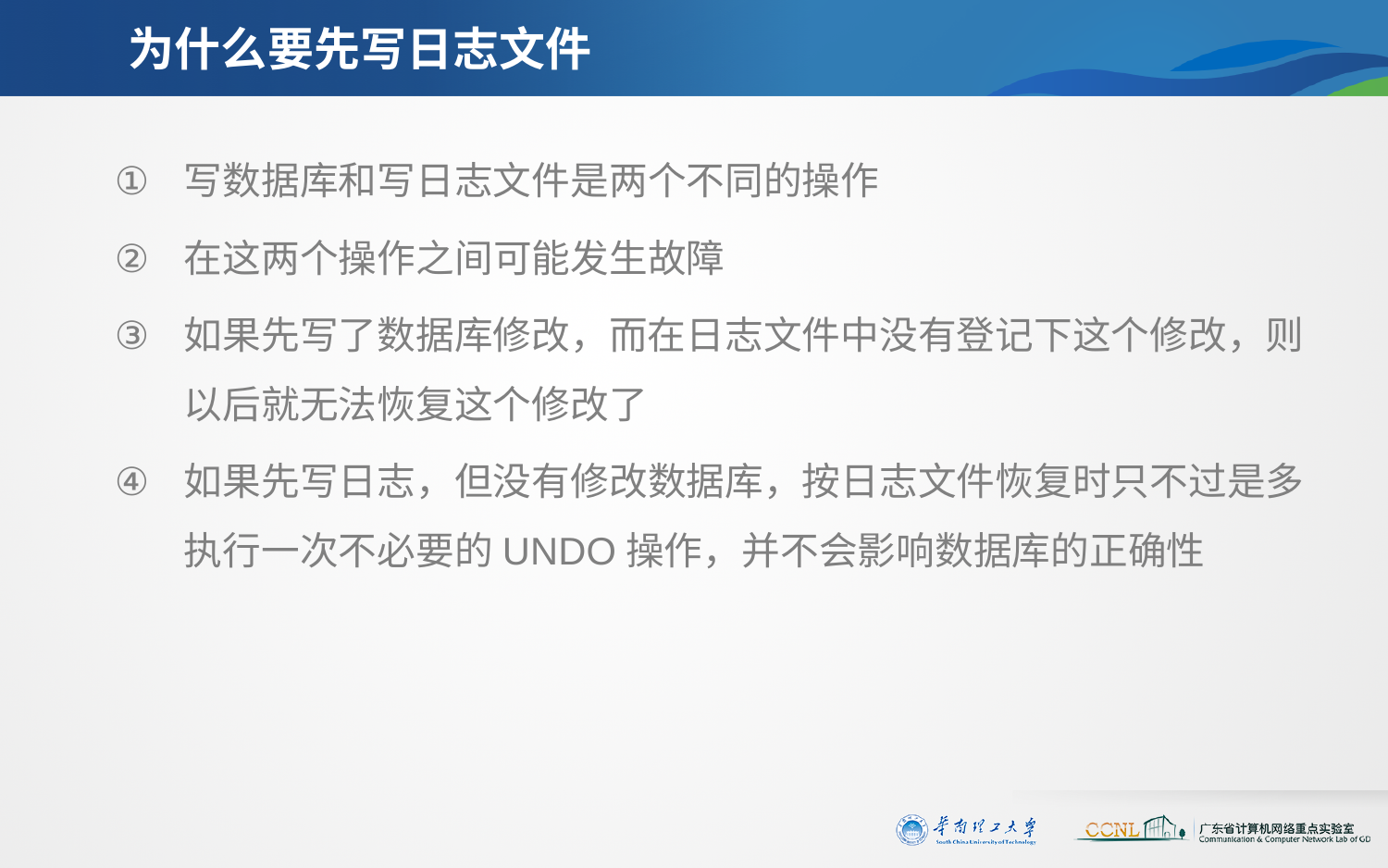

# 为什么要先写日志文件
写数据库和写日志文件是两个不同的操作
在这两个操作之间可能发生故障
如果先写了数据库修改，而在日志文件中没有登记下这个修改，则以后就无法恢复这个修改了
如果先写日志，但没有修改数据库，按日志文件恢复时只不过是多执行一次不必要的UNDO操作，并不会影响数据库的正确性